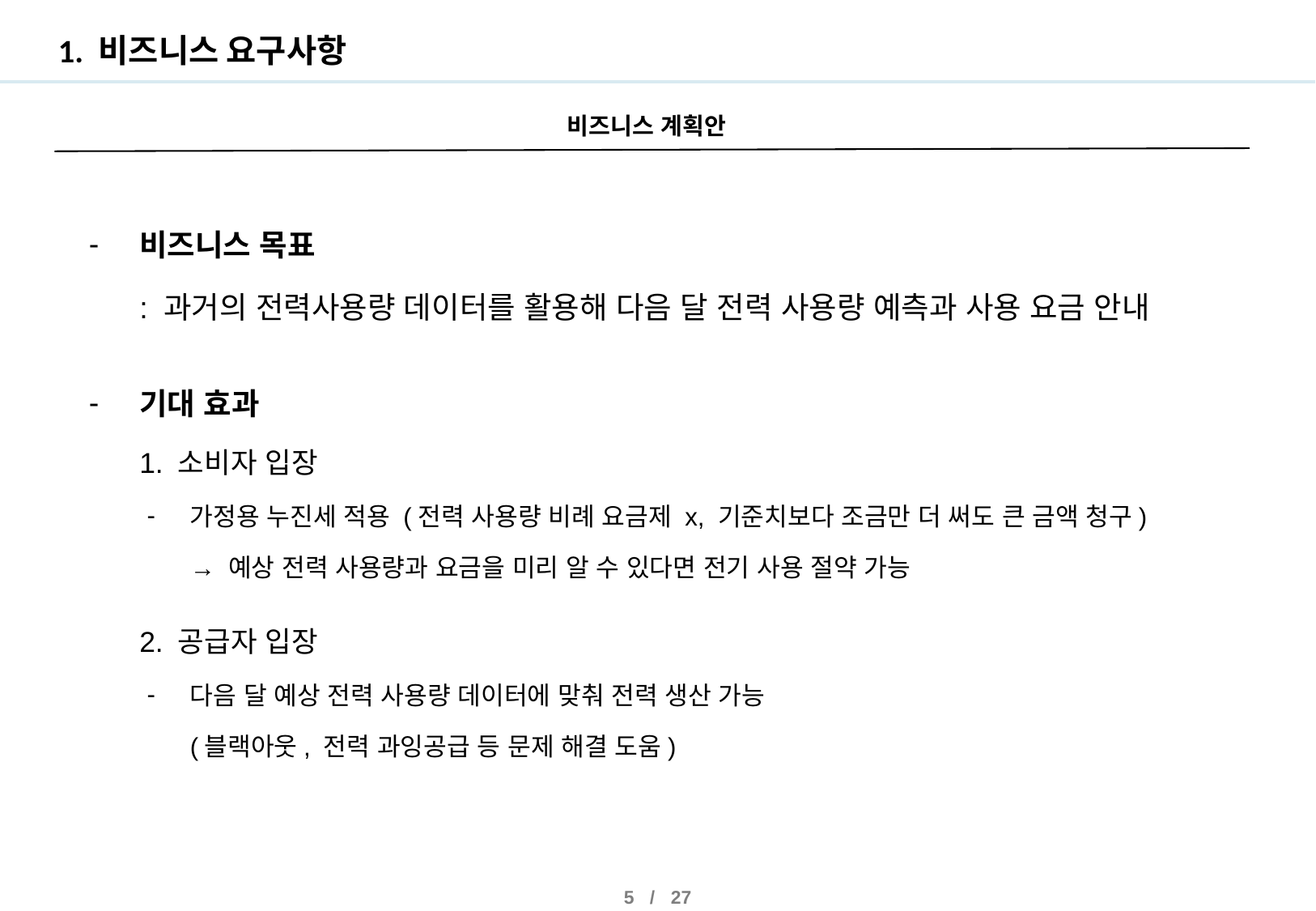

# 1. 비즈니스 요구사항
비즈니스 계획안
비즈니스 목표
: 과거의 전력사용량 데이터를 활용해 다음 달 전력 사용량 예측과 사용 요금 안내

기대 효과
1. 소비자 입장
가정용 누진세 적용 (전력 사용량 비례 요금제 x, 기준치보다 조금만 더 써도 큰 금액 청구)
→ 예상 전력 사용량과 요금을 미리 알 수 있다면 전기 사용 절약 가능

2. 공급자 입장
다음 달 예상 전력 사용량 데이터에 맞춰 전력 생산 가능
(블랙아웃, 전력 과잉공급 등 문제 해결 도움)